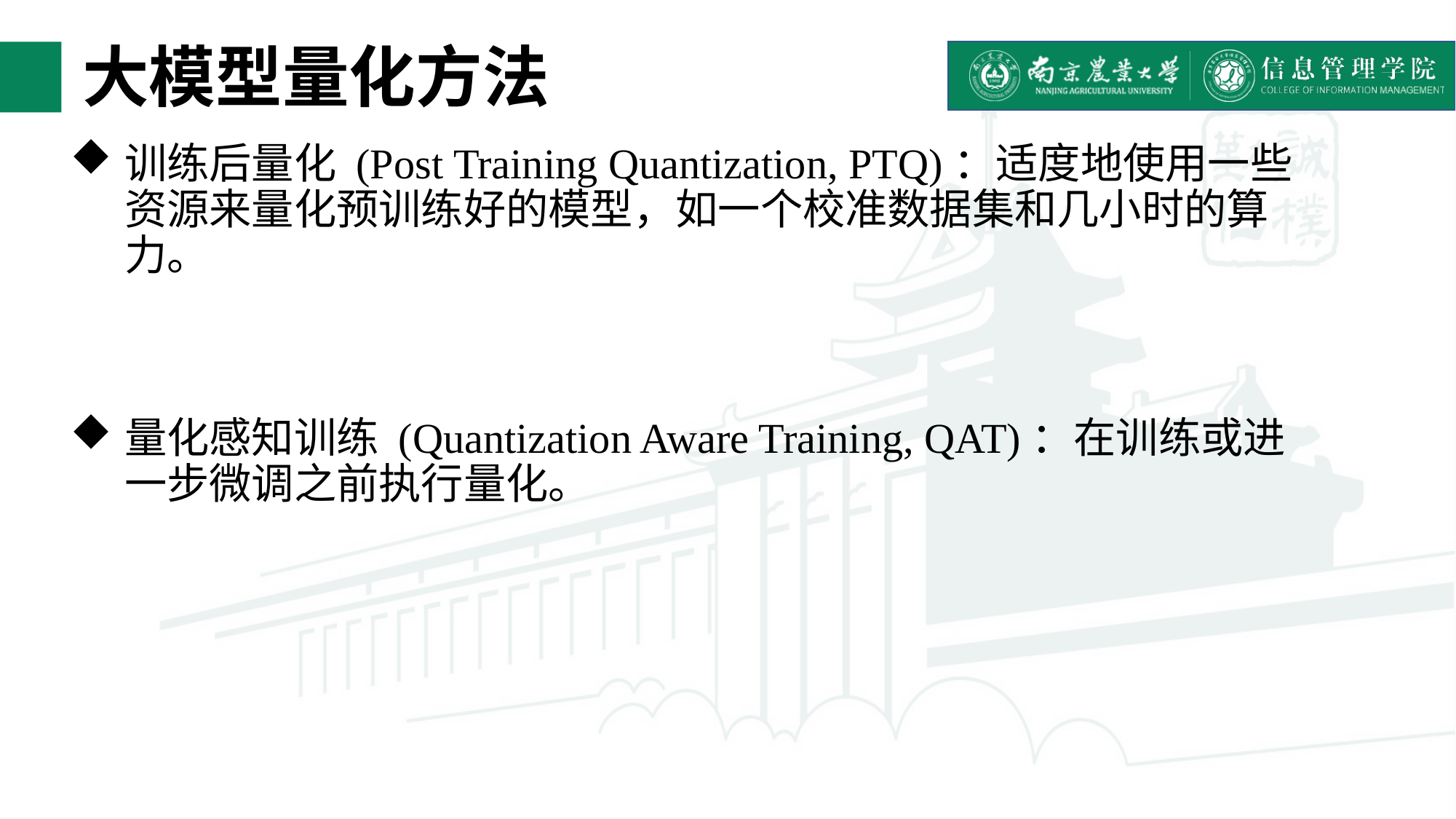

# 大模型量化方法
训练后量化 (Post Training Quantization, PTQ)：适度地使用一些资源来量化预训练好的模型，如一个校准数据集和几小时的算力。

量化感知训练 (Quantization Aware Training, QAT)：在训练或进一步微调之前执行量化。